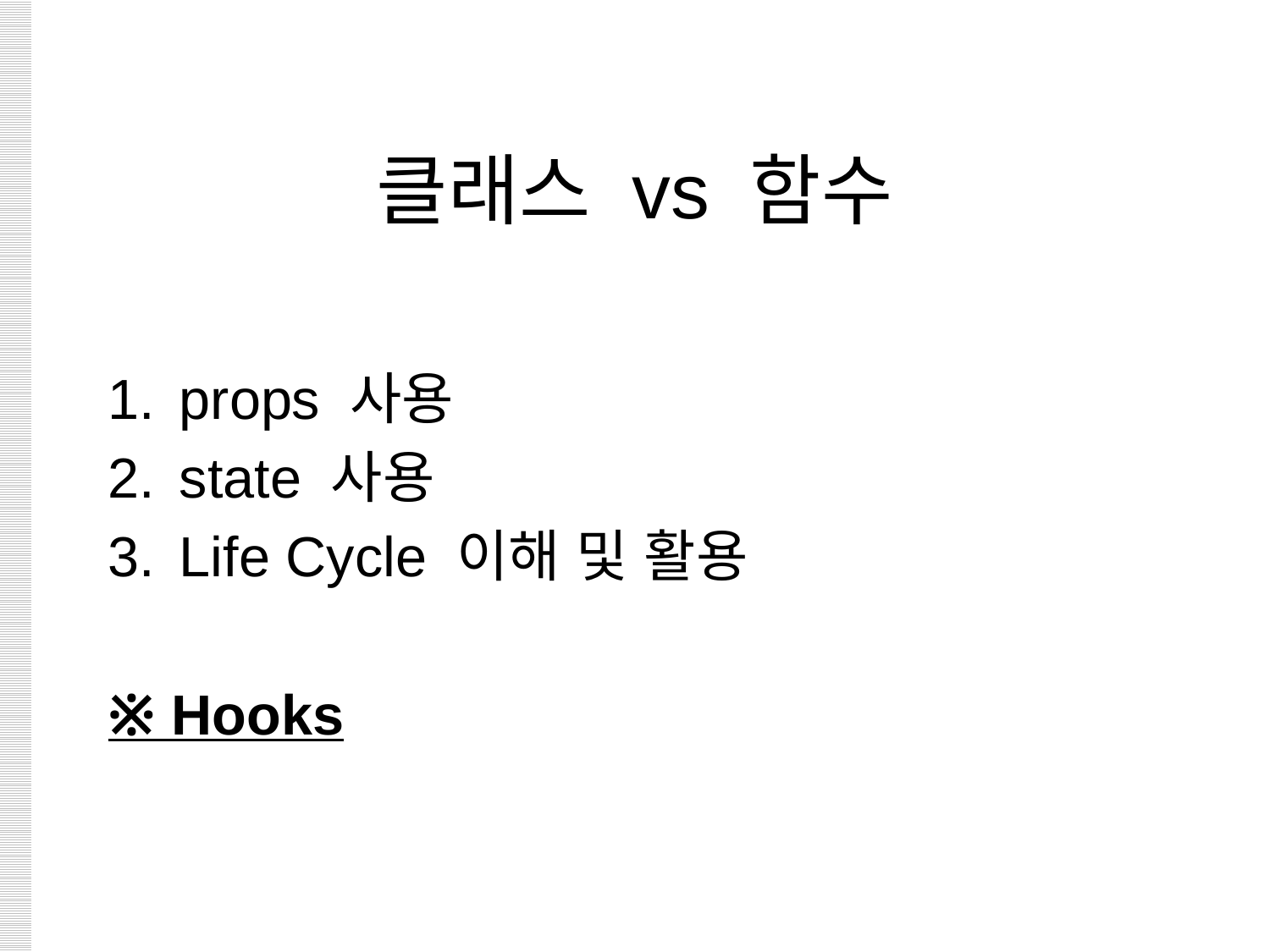

# 클래스 vs 함수
props 사용
state 사용
Life Cycle 이해 및 활용

※ Hooks